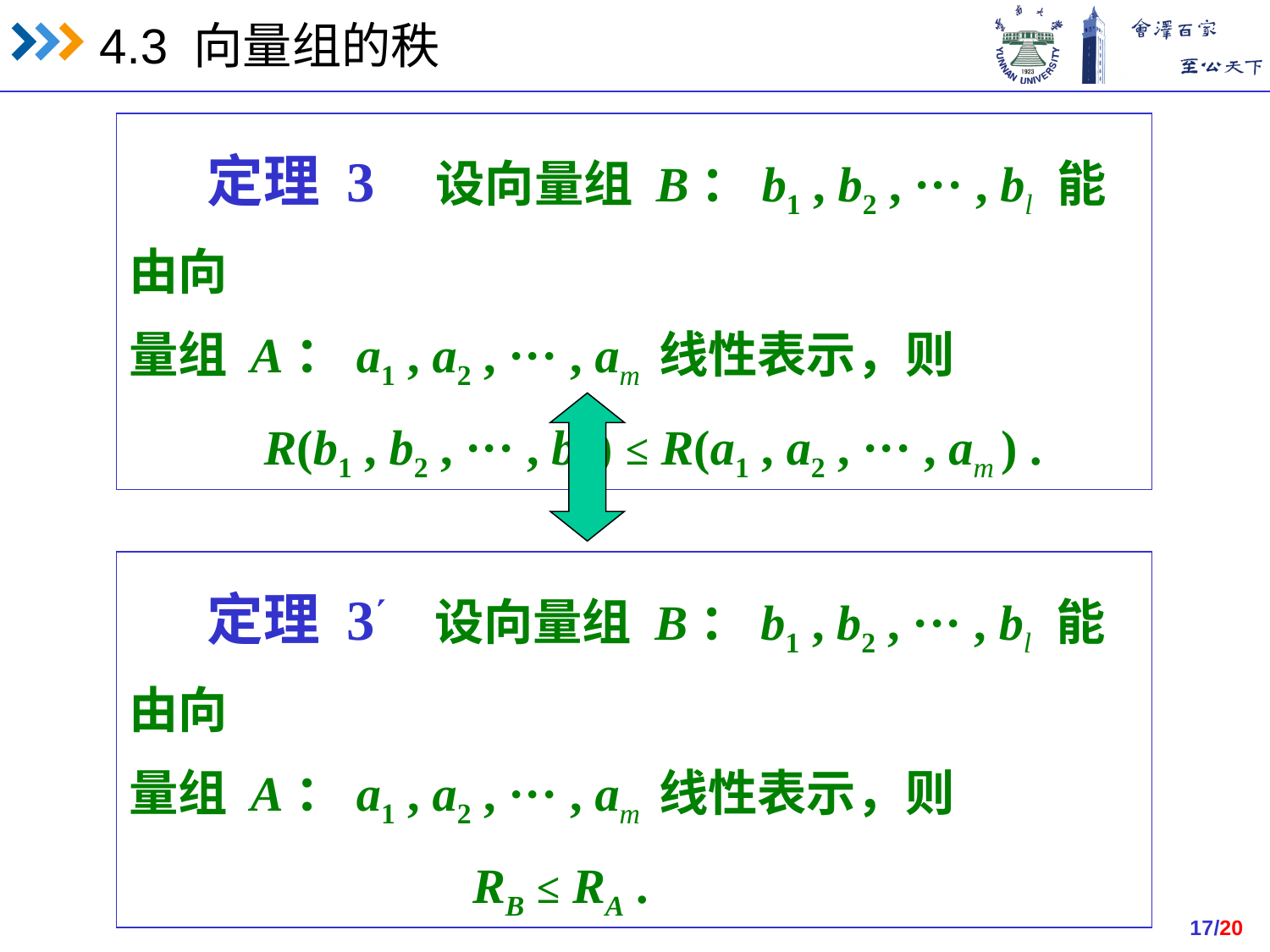

定理 3    设向量组 B：b1 , b2 , ··· , bl 能由向
量组 A：a1 , a2 , ··· , am 线性表示，则
           R(b1 , b2 , ··· , bl ) ≤ R(a1 , a2 , ··· , am ) .

     定理 3′    设向量组 B：b1 , b2 , ··· , bl 能由向
量组 A：a1 , a2 , ··· , am 线性表示，则
                            RB ≤ RA .